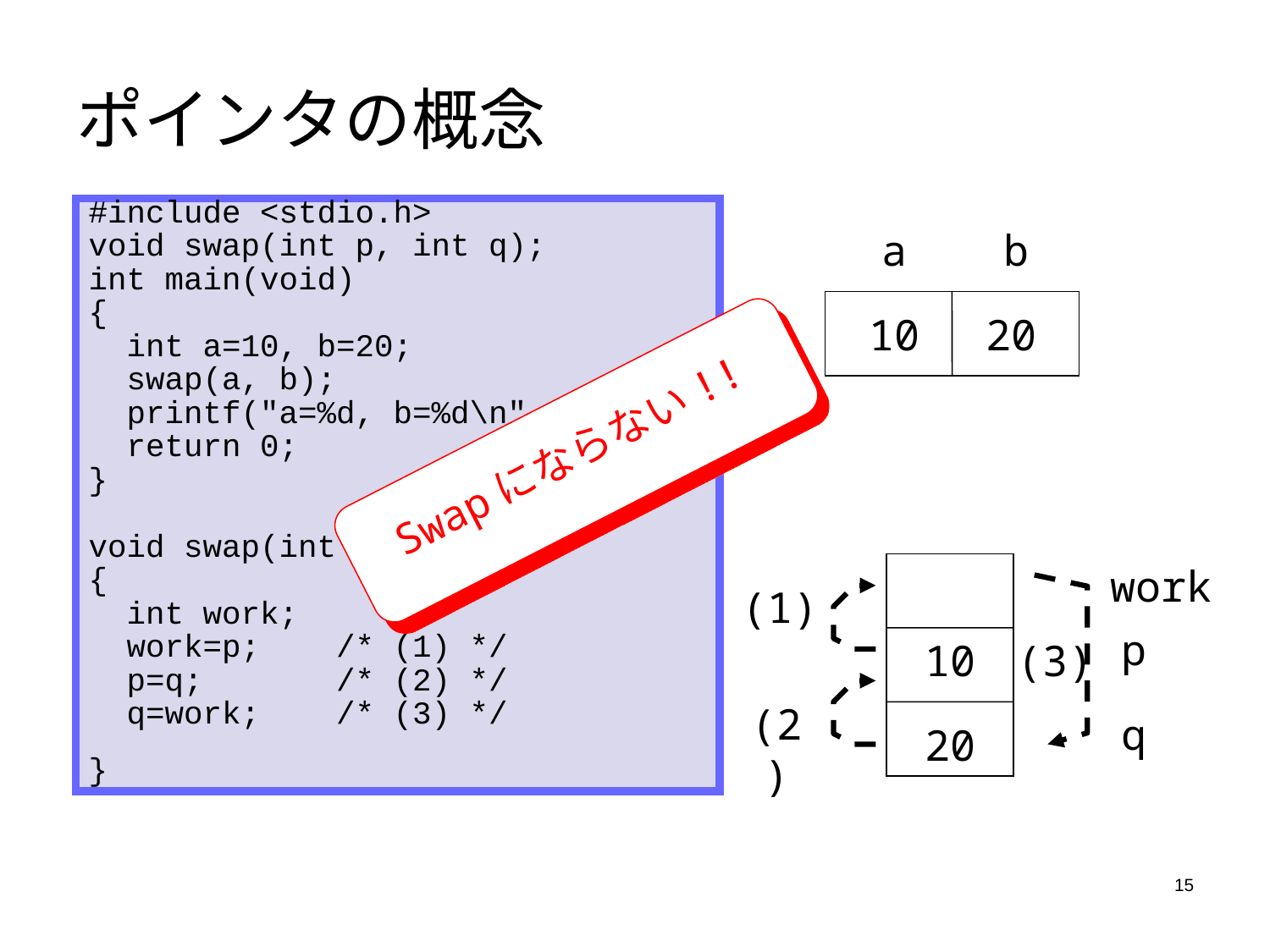

# ポインタの概念
#include <stdio.h>
void swap(int p, int q);
int main(void)
{
  int a=10, b=20;
  swap(a, b);
  printf("a=%d, b=%d\n", a, b);
  return 0;
}

void swap(int p, int q)
{
  int work;
  work=p;    /* (1) */
  p=q;       /* (2) */
  q=work;    /* (3) */
}
a
b

10
20

Swapにならない!!

work
(1)

p
10
(3)

(2)
q
20
15